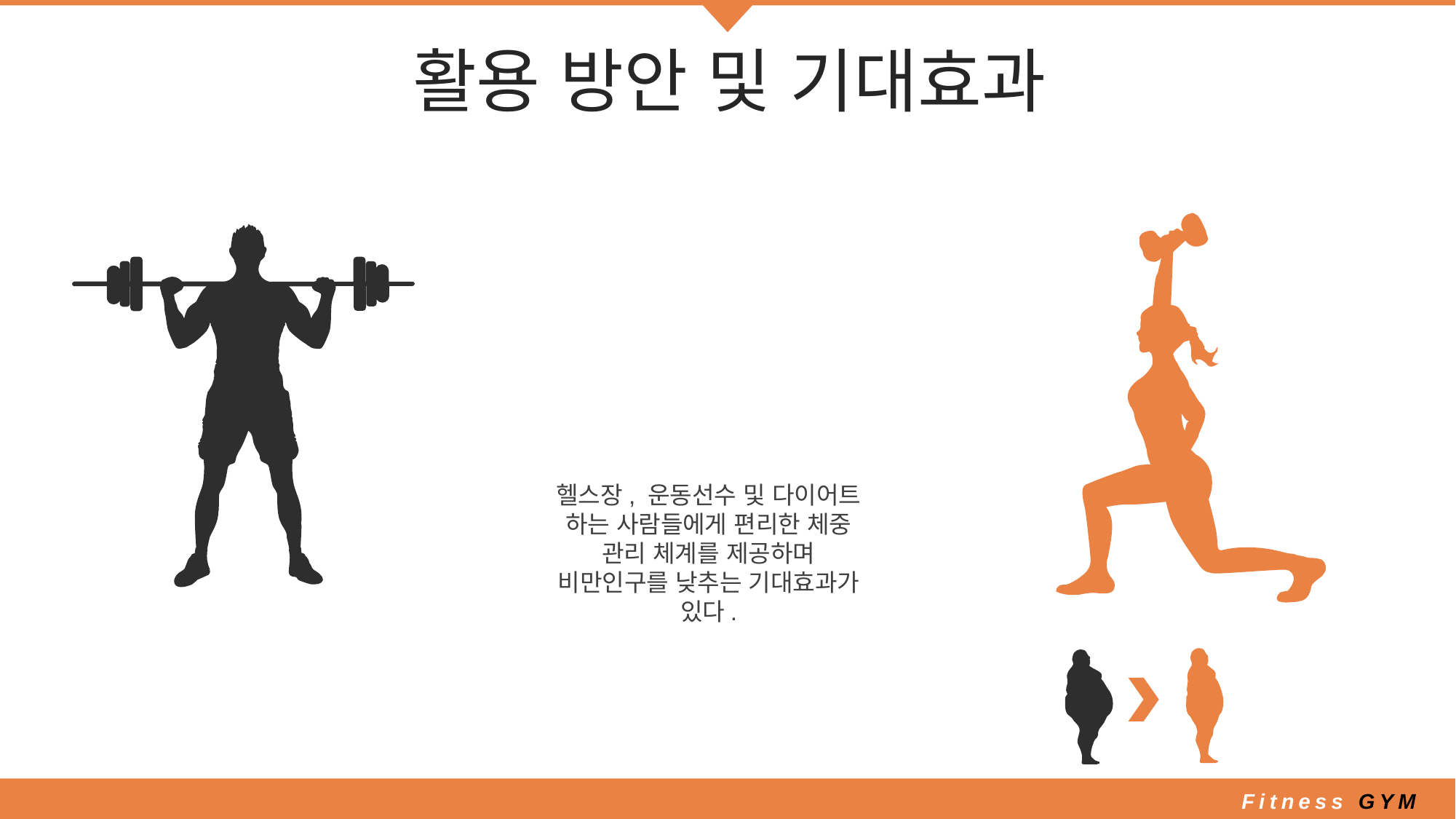

활용 방안 및 기대효과

헬스장, 운동선수 및 다이어트 하는 사람들에게 편리한 체중 관리 체계를 제공하며 비만인구를 낮추는 기대효과가 있다.